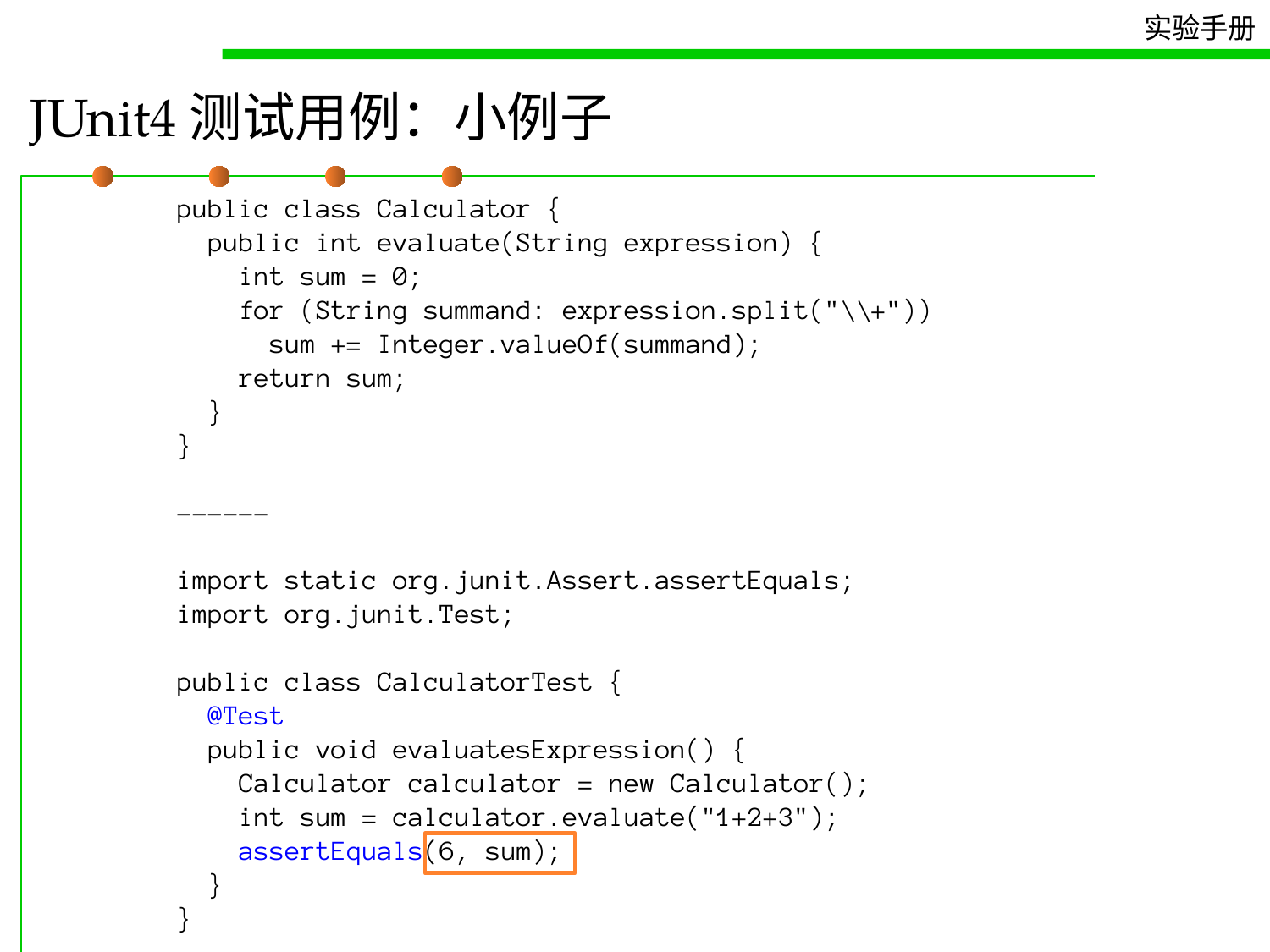

# JUnit4测试用例：小例子
public class Calculator {
  public int evaluate(String expression) {
    int sum = 0;
    for (String summand: expression.split("\\+"))
      sum += Integer.valueOf(summand);
    return sum;
  }
}

------

import static org.junit.Assert.assertEquals;
import org.junit.Test;

public class CalculatorTest {
  @Test
  public void evaluatesExpression() {
    Calculator calculator = new Calculator();
    int sum = calculator.evaluate("1+2+3");
    assertEquals(6, sum);
  }
}